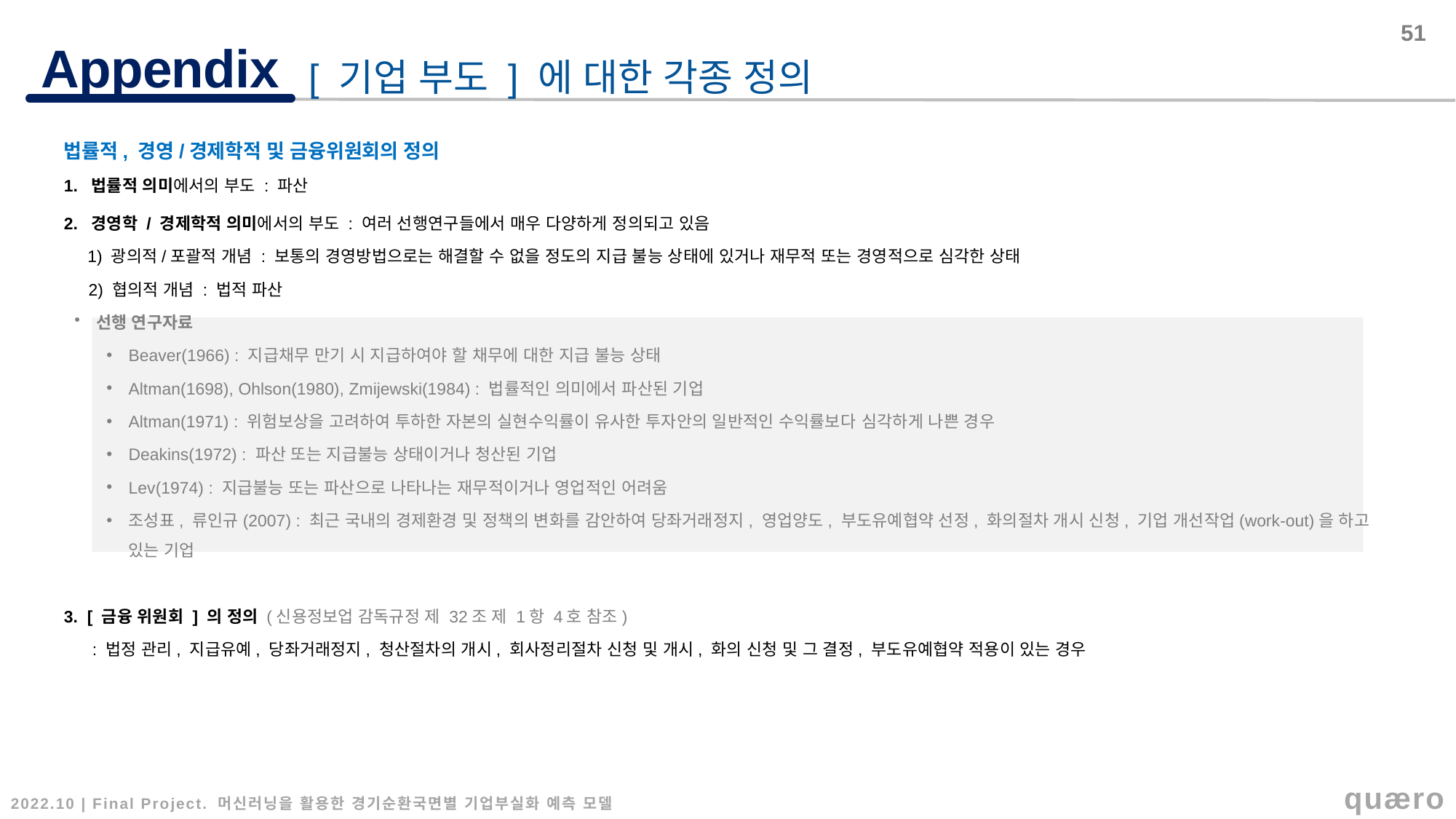

51
[ 기업 부도 ] 에 대한 각종 정의
법률적, 경영/경제학적 및 금융위원회의 정의
1.  법률적 의미에서의 부도 : 파산
2.  경영학 / 경제학적 의미에서의 부도 : 여러 선행연구들에서 매우 다양하게 정의되고 있음
     1) 광의적/포괄적 개념 : 보통의 경영방법으로는 해결할 수 없을 정도의 지급 불능 상태에 있거나 재무적 또는 경영적으로 심각한 상태
   2) 협의적 개념 : 법적 파산
선행 연구자료
Beaver(1966) : 지급채무 만기 시 지급하여야 할 채무에 대한 지급 불능 상태
Altman(1698), Ohlson(1980), Zmijewski(1984) : 법률적인 의미에서 파산된 기업
Altman(1971) : 위험보상을 고려하여 투하한 자본의 실현수익률이 유사한 투자안의 일반적인 수익률보다 심각하게 나쁜 경우
Deakins(1972) : 파산 또는 지급불능 상태이거나 청산된 기업
Lev(1974) : 지급불능 또는 파산으로 나타나는 재무적이거나 영업적인 어려움
조성표, 류인규(2007) : 최근 국내의 경제환경 및 정책의 변화를 감안하여 당좌거래정지, 영업양도, 부도유예협약 선정, 화의절차 개시 신청, 기업 개선작업(work-out)을 하고 있는 기업

3.  [ 금융 위원회 ] 의 정의 (신용정보업 감독규정 제 32조 제 1항 4호 참조)
      : 법정 관리, 지급유예, 당좌거래정지, 청산절차의 개시, 회사정리절차 신청 및 개시, 화의 신청 및 그 결정, 부도유예협약 적용이 있는 경우